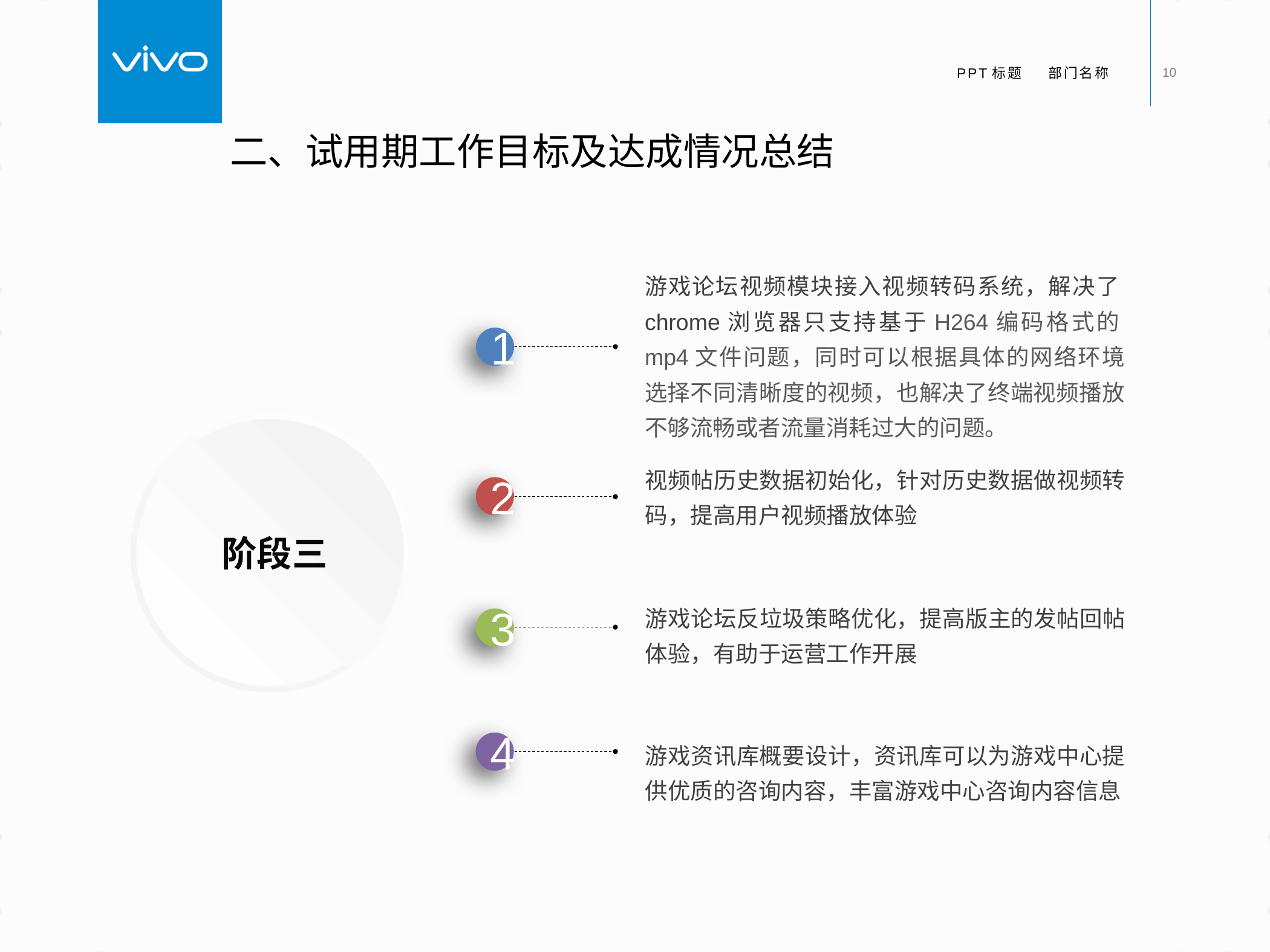

二、试用期工作目标及达成情况总结
游戏论坛视频模块接入视频转码系统，解决了chrome浏览器只支持基于H264编码格式的mp4文件问题，同时可以根据具体的网络环境选择不同清晰度的视频，也解决了终端视频播放不够流畅或者流量消耗过大的问题。
1

视频帖历史数据初始化，针对历史数据做视频转码，提高用户视频播放体验
2
阶段三
游戏论坛反垃圾策略优化，提高版主的发帖回帖体验，有助于运营工作开展
3
4
游戏资讯库概要设计，资讯库可以为游戏中心提供优质的咨询内容，丰富游戏中心咨询内容信息